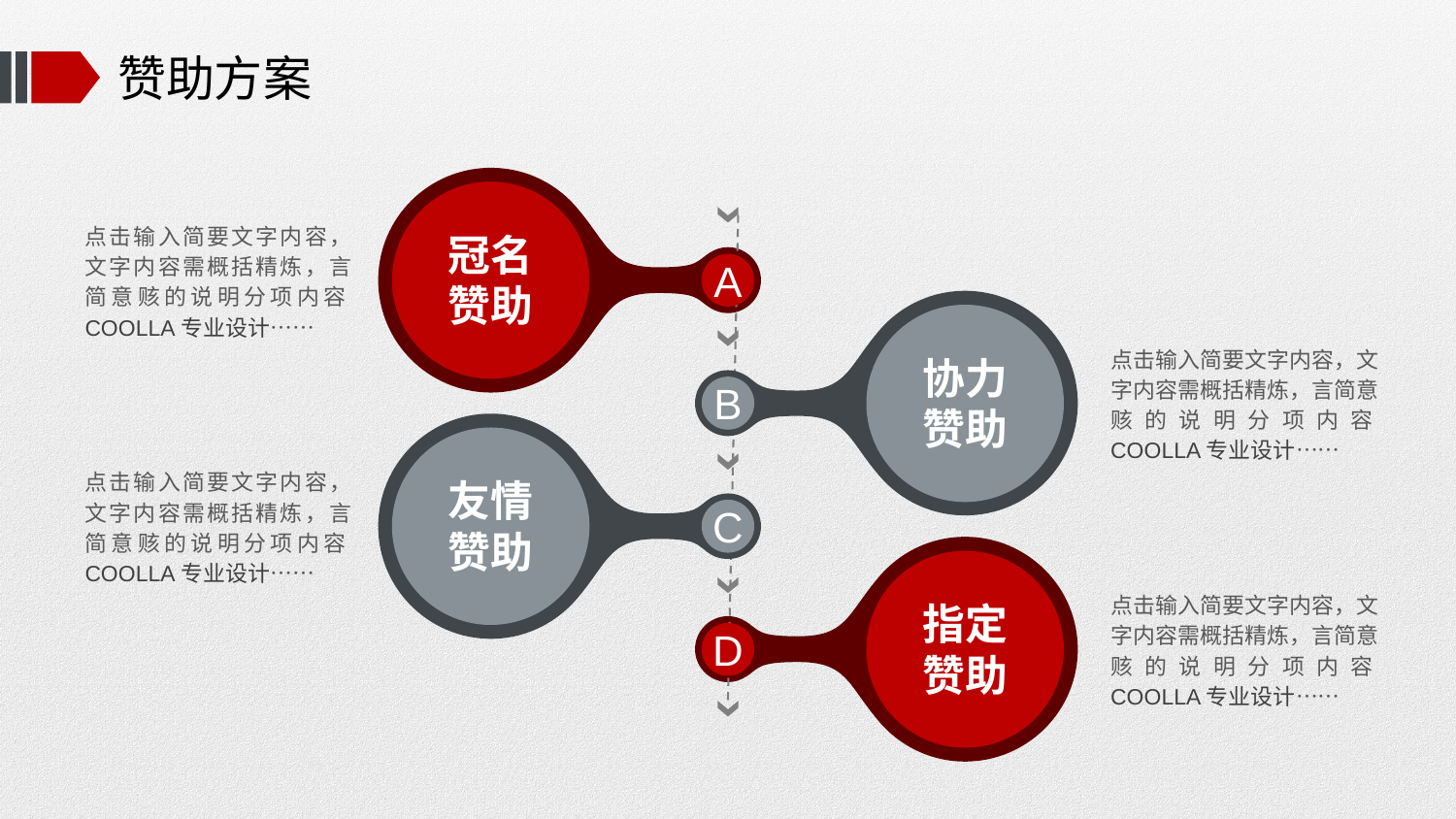

# 赞助方案

点击输入简要文字内容，文字内容需概括精炼，言简意赅的说明分项内容COOLLA专业设计……
冠名赞助
A

点击输入简要文字内容，文字内容需概括精炼，言简意赅的说明分项内容COOLLA专业设计……
协力赞助
B

点击输入简要文字内容，文字内容需概括精炼，言简意赅的说明分项内容COOLLA专业设计……
友情赞助
C

点击输入简要文字内容，文字内容需概括精炼，言简意赅的说明分项内容COOLLA专业设计……
指定赞助
D
浏览更多搜索：COOLLA       技术支持、合作、定制PPT联系QQ:34865632